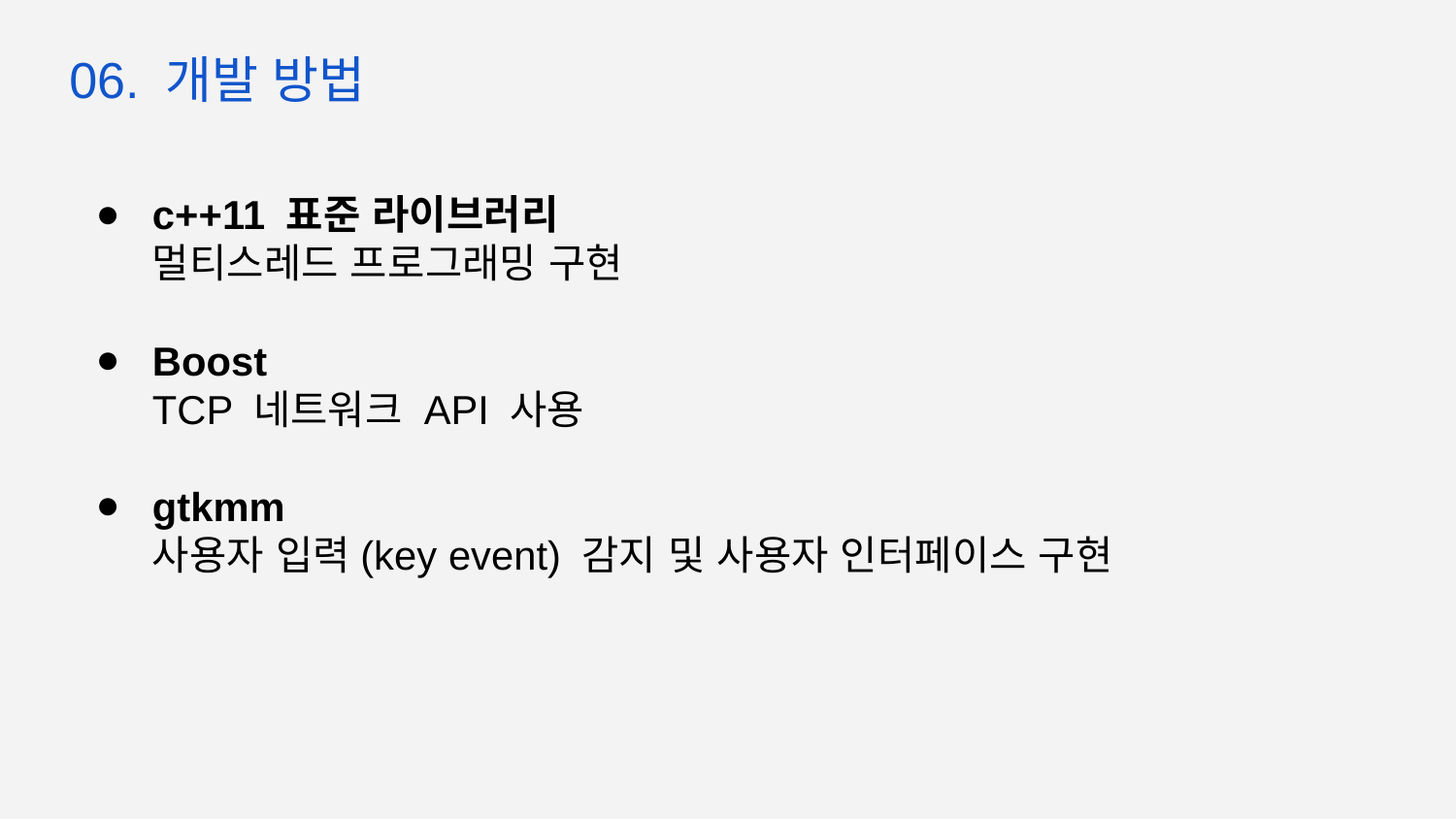

06. 개발 방법

c++11 표준 라이브러리
멀티스레드 프로그래밍 구현

Boost
TCP 네트워크 API 사용

gtkmm
사용자 입력(key event) 감지 및 사용자 인터페이스 구현